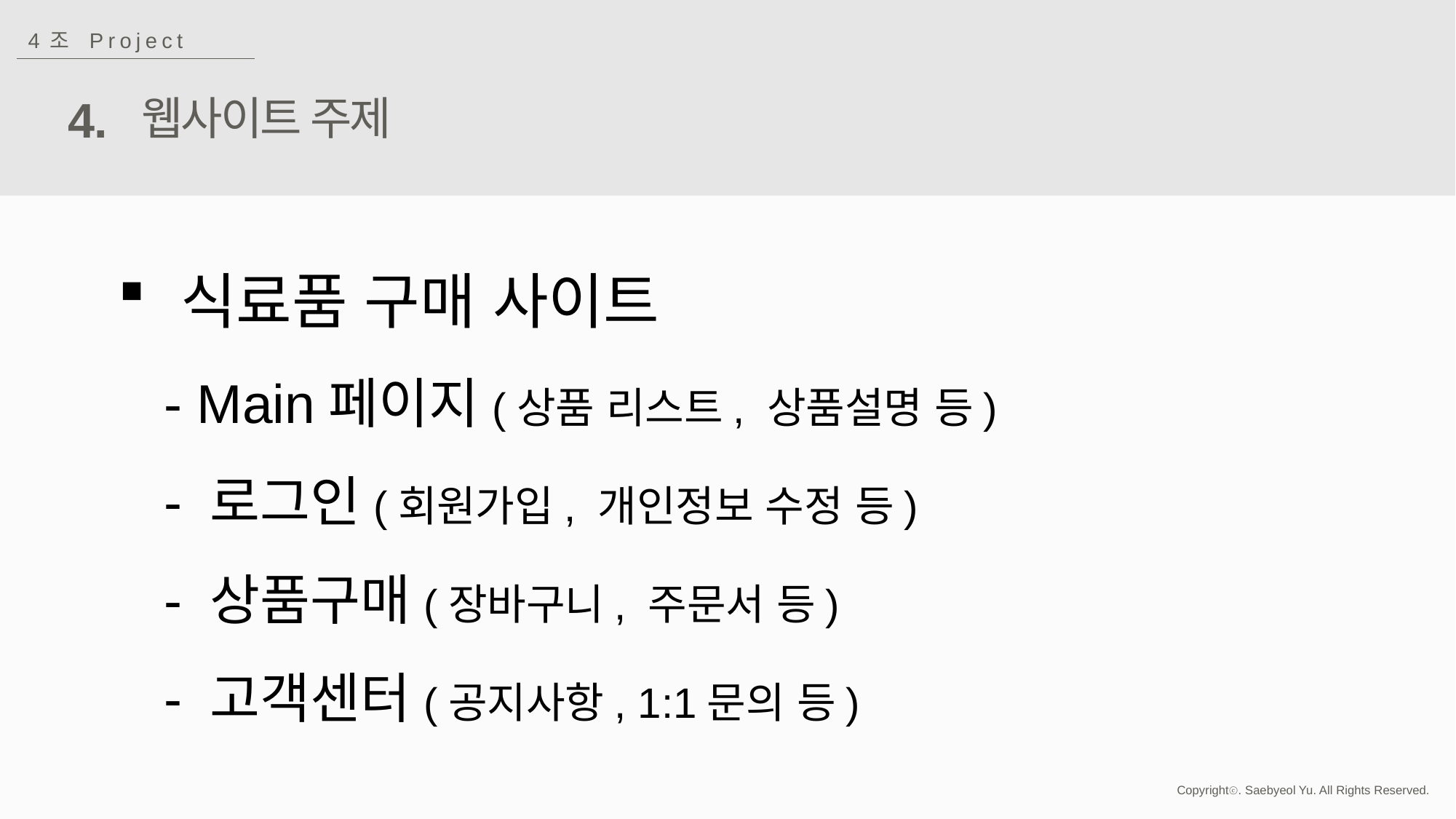

4조 Project
4.
웹사이트 주제
 식료품 구매 사이트
   - Main페이지(상품 리스트, 상품설명 등)
   - 로그인(회원가입, 개인정보 수정 등)
   - 상품구매(장바구니, 주문서 등)
   - 고객센터(공지사항, 1:1문의 등)